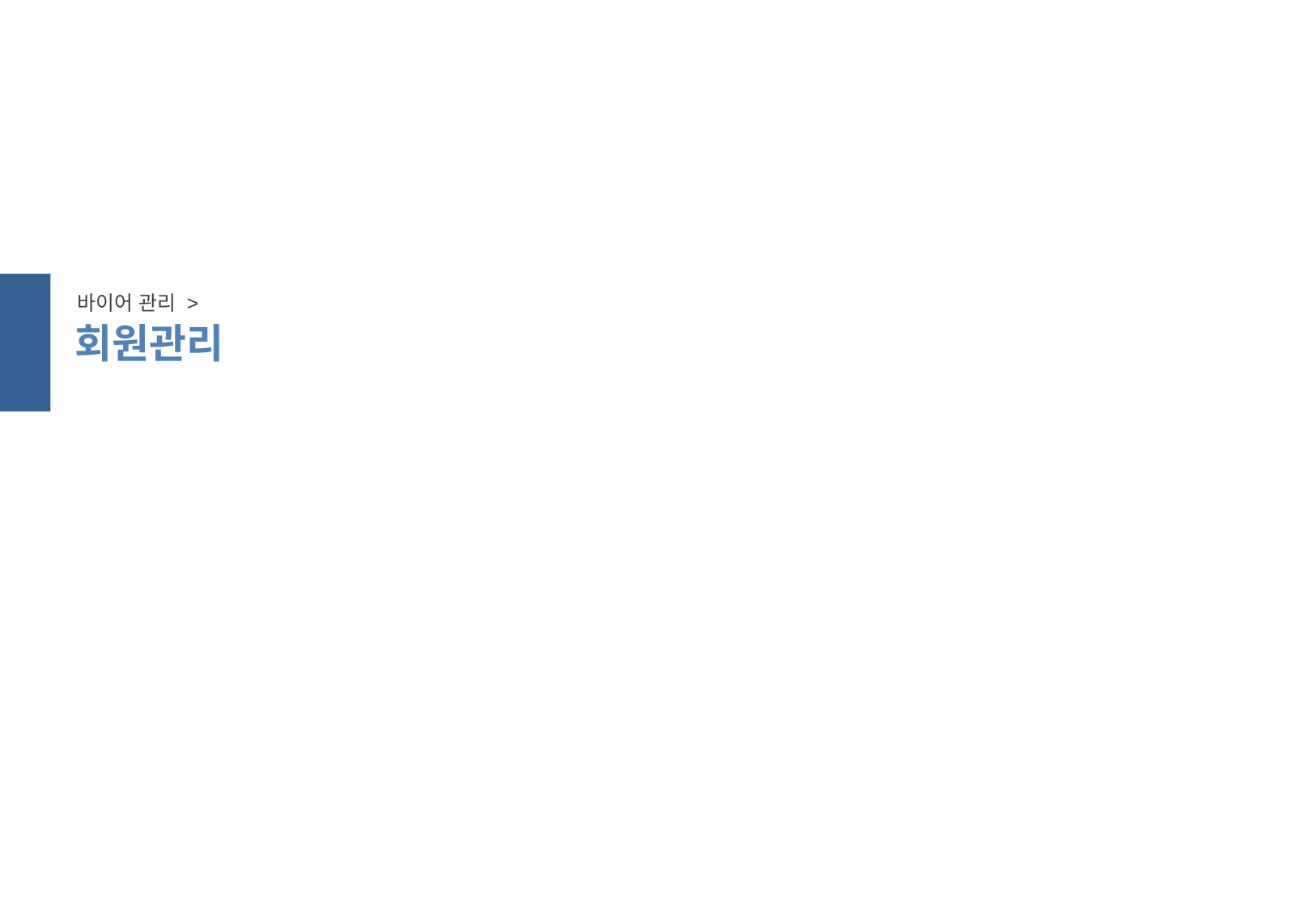

스크롤 방지

바이어 관리 >
회원관리
스크롤 방지